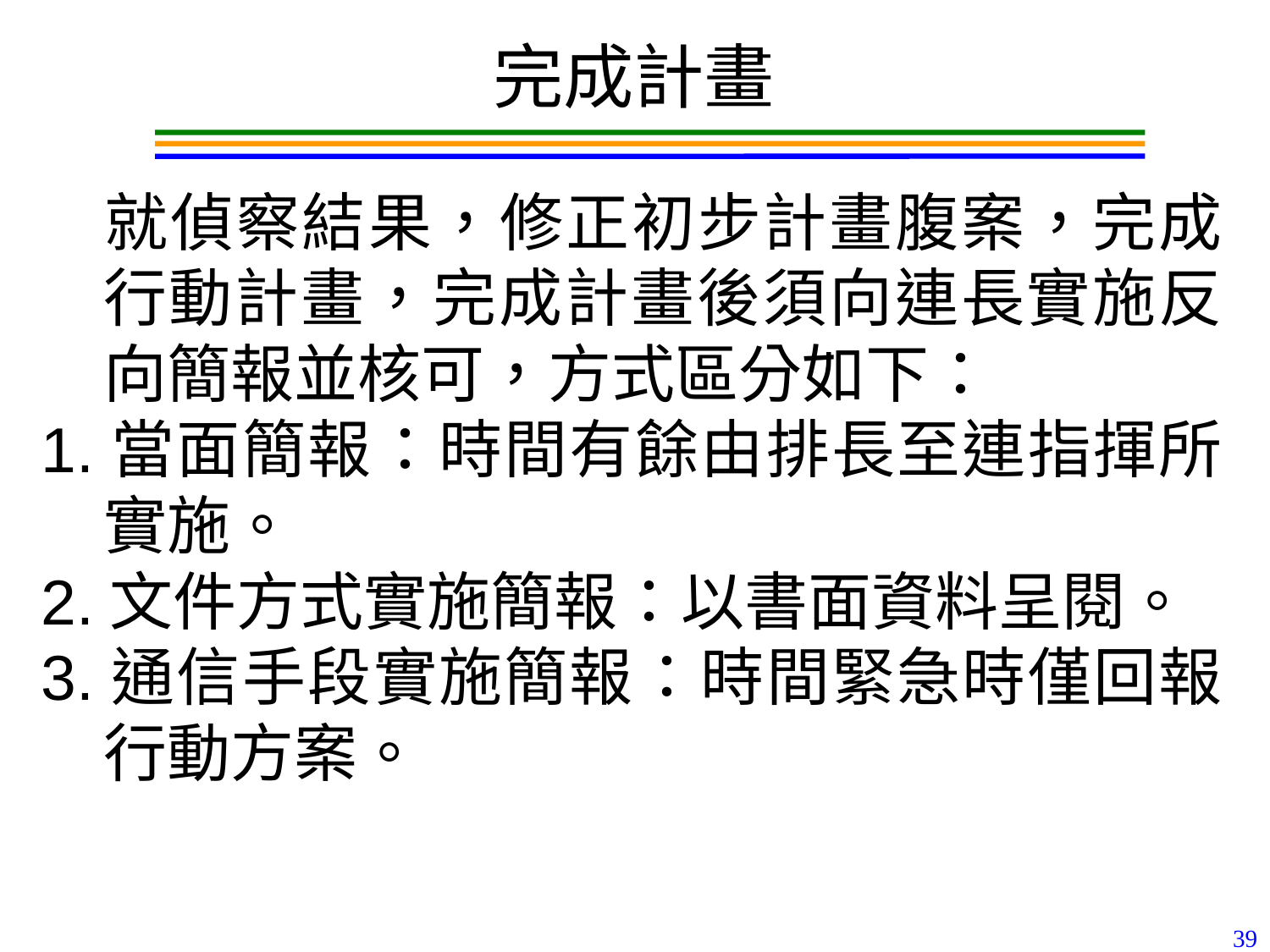

完成計畫
就偵察結果，修正初步計畫腹案，完成行動計畫，完成計畫後須向連長實施反向簡報並核可，方式區分如下：
1.當面簡報：時間有餘由排長至連指揮所實施。
2.文件方式實施簡報：以書面資料呈閱。
3.通信手段實施簡報：時間緊急時僅回報行動方案。
39